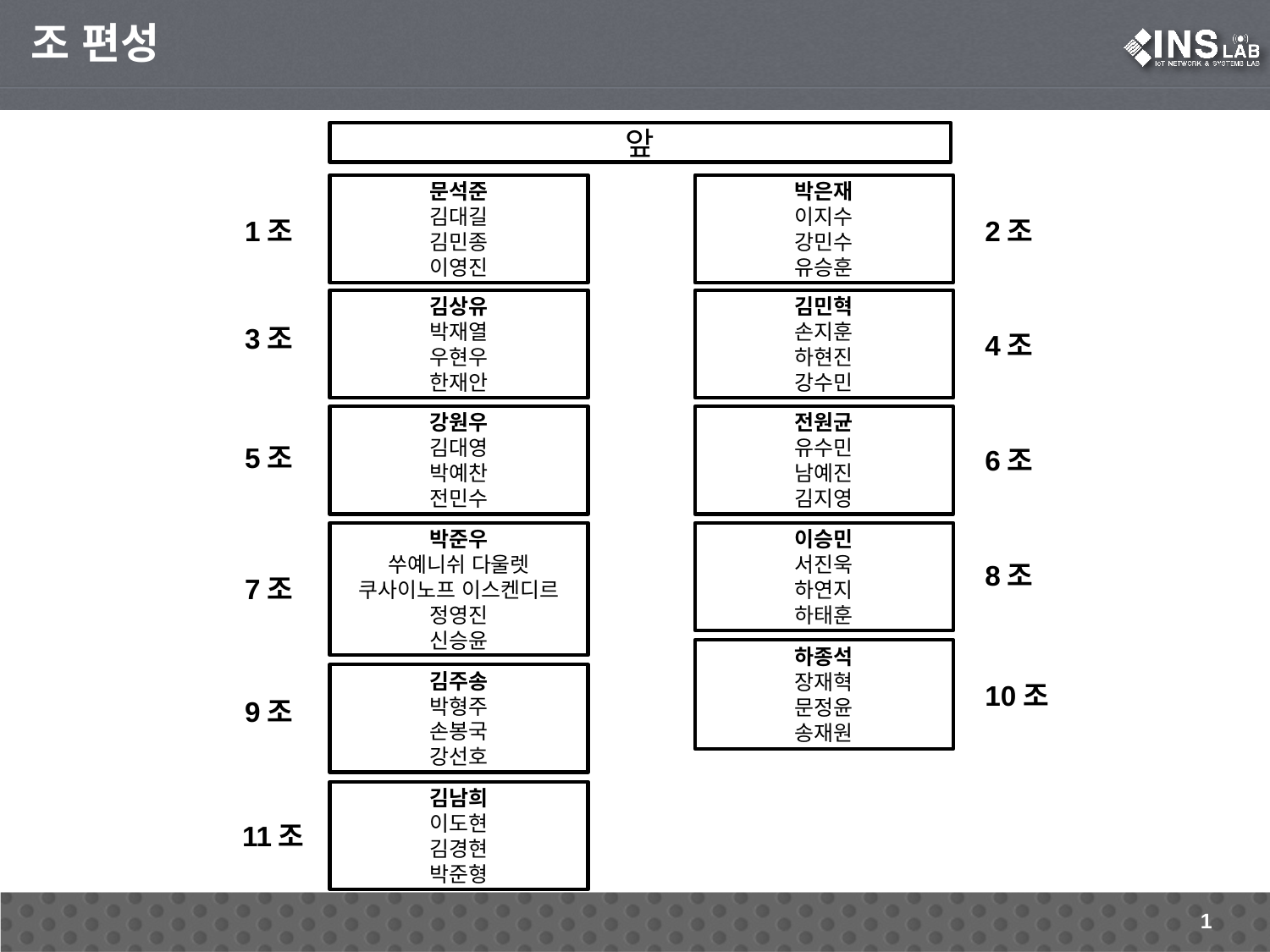

조 편성
앞
문석준
김대길
김민종
이영진
박은재
이지수
강민수
유승훈
1조
2조
김상유
박재열
우현우
한재안
김민혁
손지훈
하현진
강수민
3조
4조
강원우
김대영
박예찬
전민수
전원균
유수민
남예진
김지영
5조
6조
박준우
쑤예니쉬 다울렛
쿠사이노프 이스켄디르
정영진
신승윤
이승민
서진욱
하연지
하태훈
8조
7조
하종석
장재혁
문정윤
송재원
김주송
박형주
손봉국
강선호
10조
9조
김남희
이도현
김경현
박준형
11조
1